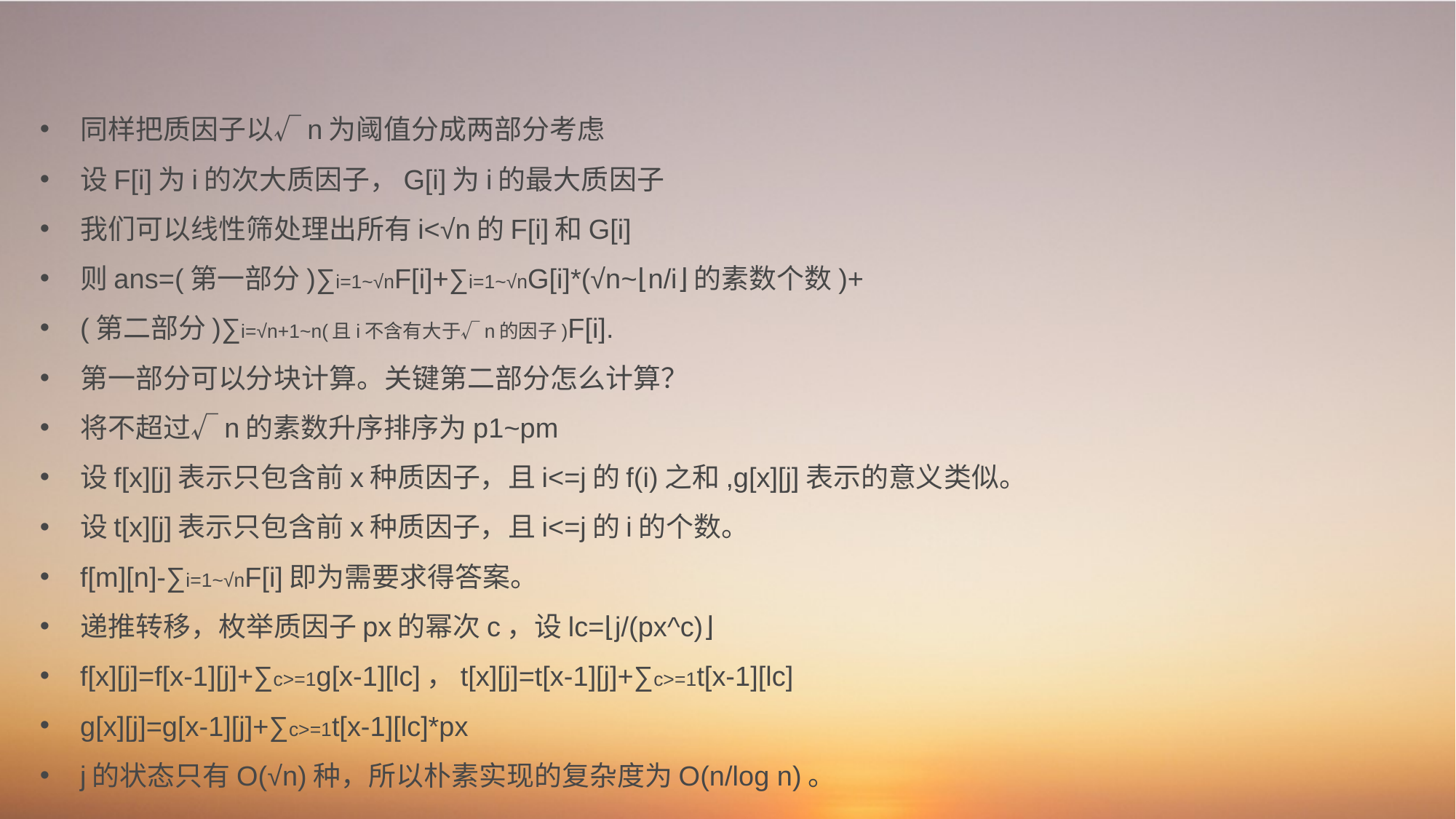

同样把质因子以√n为阈值分成两部分考虑
设F[i]为i的次大质因子，G[i]为i的最大质因子
我们可以线性筛处理出所有i<√n的F[i]和G[i]
则ans=(第一部分)∑i=1~√nF[i]+∑i=1~√nG[i]*(√n~⌊n/i⌋的素数个数)+
(第二部分)∑i=√n+1~n(且i不含有大于√n的因子)F[i].
第一部分可以分块计算。关键第二部分怎么计算？
将不超过√n的素数升序排序为p1~pm
设f[x][j]表示只包含前x种质因子，且i<=j的f(i)之和,g[x][j]表示的意义类似。
设t[x][j]表示只包含前x种质因子，且i<=j的i的个数。
f[m][n]-∑i=1~√nF[i]即为需要求得答案。
递推转移，枚举质因子px的幂次c，设lc=⌊j/(px^c)⌋
f[x][j]=f[x-1][j]+∑c>=1g[x-1][lc]，t[x][j]=t[x-1][j]+∑c>=1t[x-1][lc]
g[x][j]=g[x-1][j]+∑c>=1t[x-1][lc]*px
j的状态只有O(√n)种，所以朴素实现的复杂度为O(n/log n)。